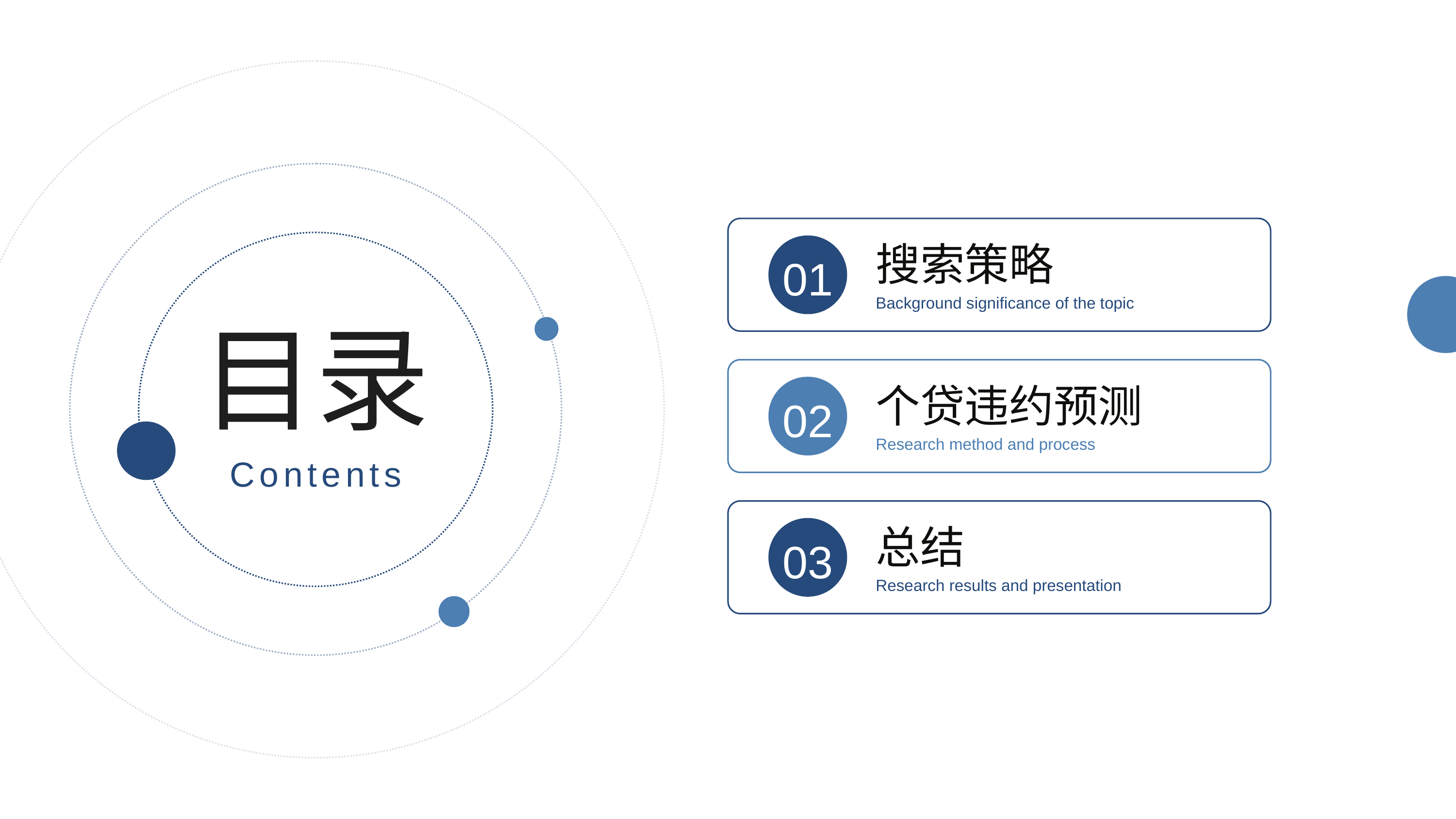

搜索策略
01

Background significance of the topic
目录

个贷违约预测
02

Research method and process
Contents

总结
03
Research results and presentation